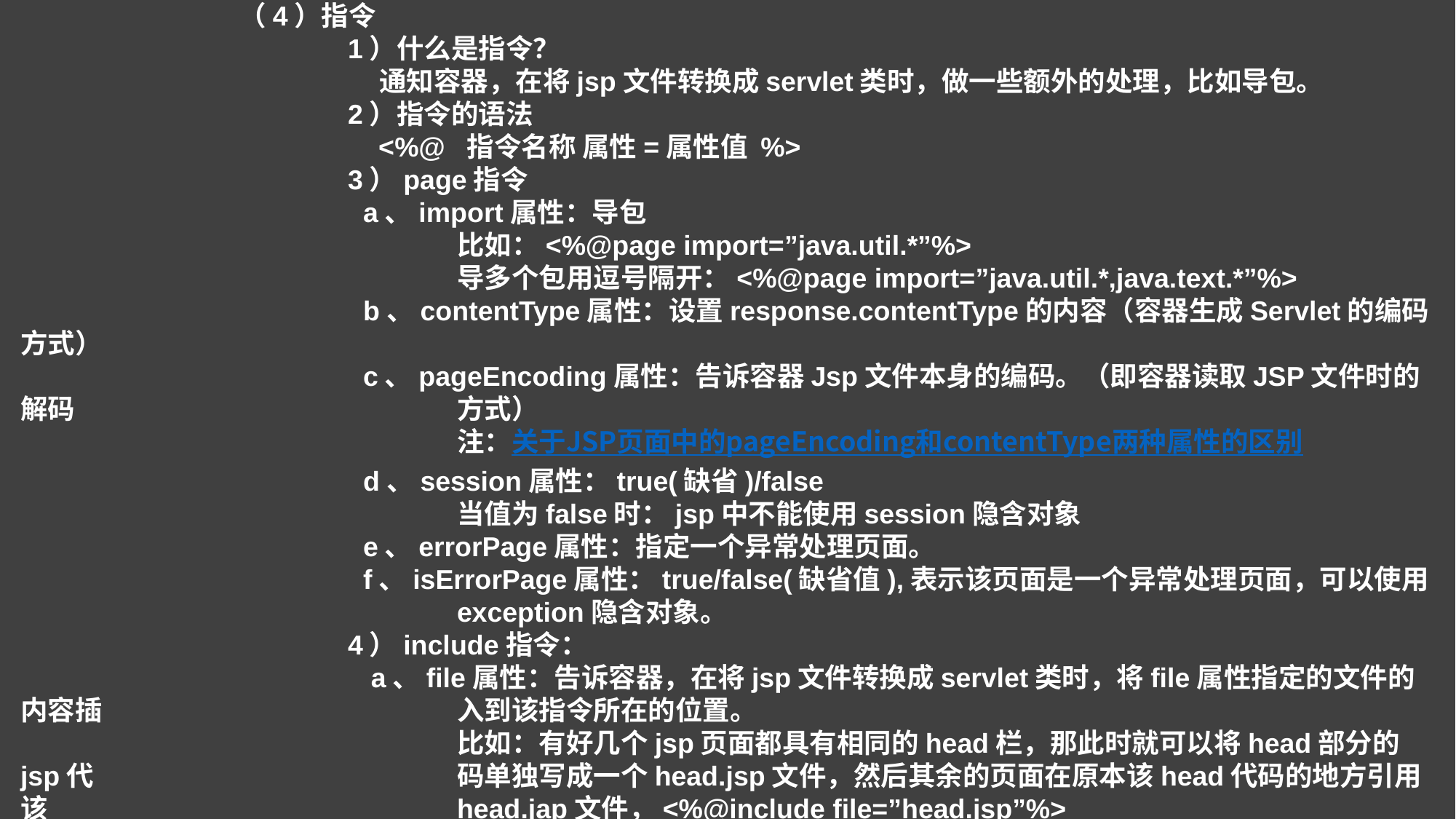

（4）指令
			1）什么是指令？
			    通知容器，在将jsp文件转换成servlet类时，做一些额外的处理，比如导包。
			2）指令的语法
			    <%@  指令名称 属性=属性值 %>
			3）page指令
			  a、import属性：导包
				比如：<%@page import=”java.util.*”%>
				导多个包用逗号隔开：<%@page import=”java.util.*,java.text.*”%>
			  b、contentType属性：设置response.contentType的内容（容器生成Servlet的编码方式）
			  c、pageEncoding属性：告诉容器Jsp文件本身的编码。（即容器读取JSP文件时的解码				方式）
				注：关于JSP页面中的pageEncoding和contentType两种属性的区别
			  d、session属性：true(缺省)/false
				当值为false时：jsp中不能使用session隐含对象
			  e、errorPage属性：指定一个异常处理页面。
			  f、isErrorPage属性：true/false(缺省值),表示该页面是一个异常处理页面，可以使用				exception隐含对象。
			4）include指令：
			   a、file属性：告诉容器，在将jsp文件转换成servlet类时，将file属性指定的文件的内容插				入到该指令所在的位置。
				比如：有好几个jsp页面都具有相同的head栏，那此时就可以将head部分的jsp代				码单独写成一个head.jsp文件，然后其余的页面在原本该head代码的地方引用该				head.jap文件，<%@include file=”head.jsp”%>
			5）taglib指令：用来引入JSP标签